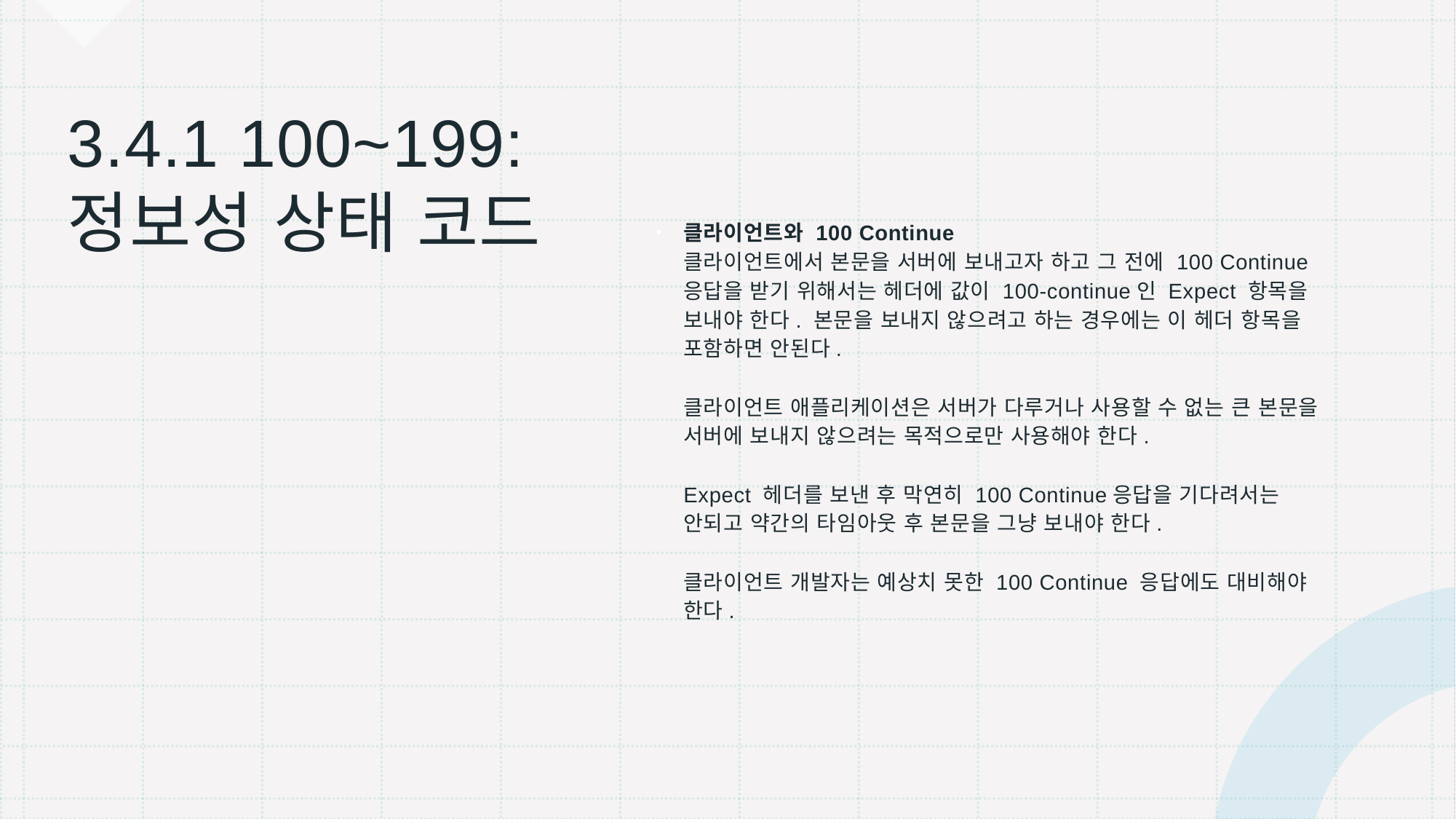

# 3.4.1 100~199: 정보성 상태 코드
클라이언트와 100 Continue
클라이언트에서 본문을 서버에 보내고자 하고 그 전에 100 Continue 응답을 받기 위해서는 헤더에 값이 100-continue인 Expect 항목을 보내야 한다. 본문을 보내지 않으려고 하는 경우에는 이 헤더 항목을 포함하면 안된다.
클라이언트 애플리케이션은 서버가 다루거나 사용할 수 없는 큰 본문을 서버에 보내지 않으려는 목적으로만 사용해야 한다.
Expect 헤더를 보낸 후 막연히 100 Continue응답을 기다려서는 안되고 약간의 타임아웃 후 본문을 그냥 보내야 한다.
클라이언트 개발자는 예상치 못한 100 Continue 응답에도 대비해야 한다.